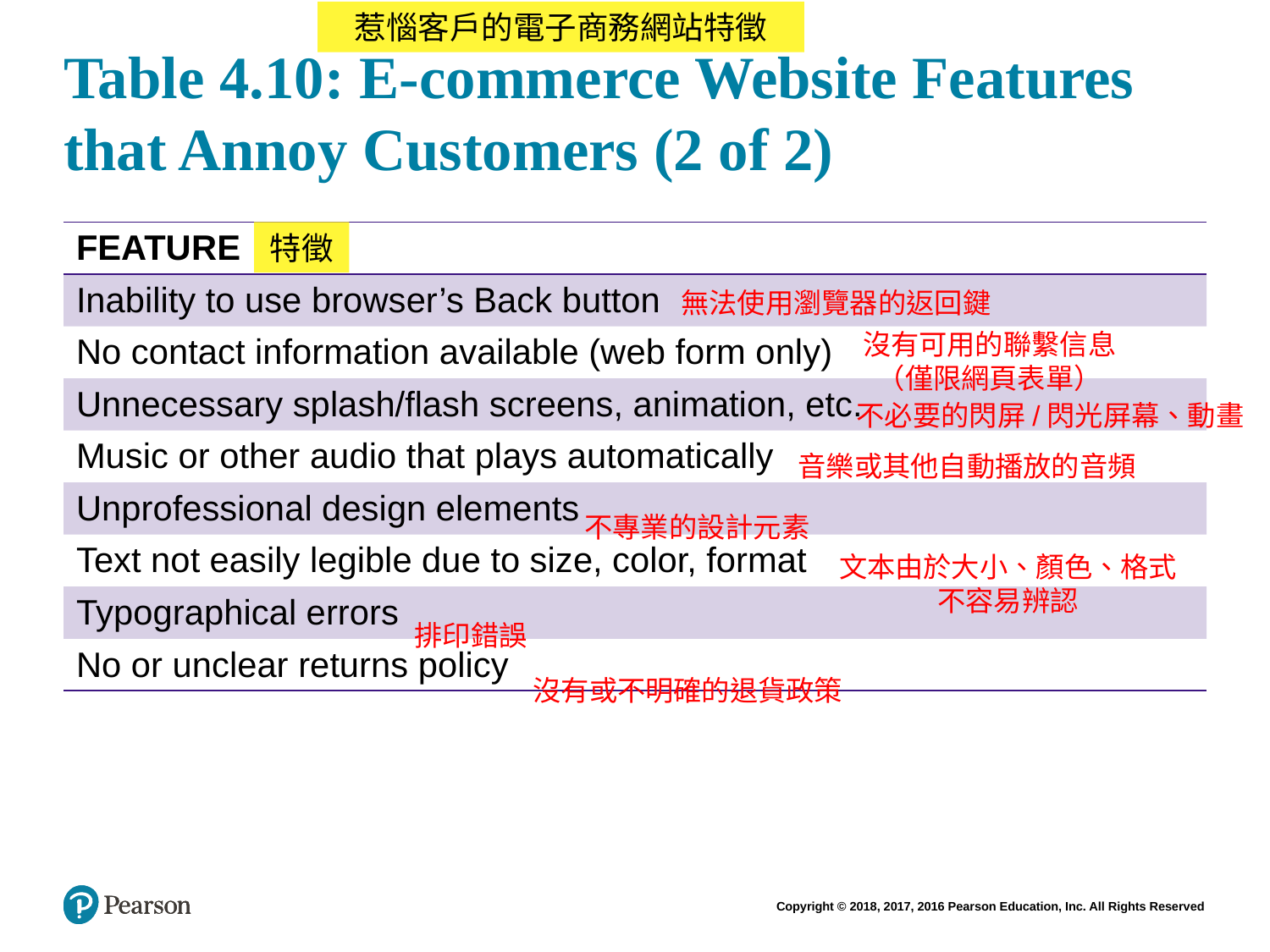

惹惱客戶的電子商務網站特徵
# Table 4.10: E-commerce Website Features that Annoy Customers (2 of 2)
| FEATURE |
| --- |
| Inability to use browser’s Back button |
| No contact information available (web form only) |
| Unnecessary splash/flash screens, animation, etc. |
| Music or other audio that plays automatically |
| Unprofessional design elements |
| Text not easily legible due to size, color, format |
| Typographical errors |
| No or unclear returns policy |
特徵
無法使用瀏覽器的返回鍵
沒有可用的聯繫信息
（僅限網頁表單）
不必要的閃屏/閃光屏幕、動畫
音樂或其他自動播放的音頻
不專業的設計元素
文本由於大小、顏色、格式不容易辨認
排印錯誤
沒有或不明確的退貨政策